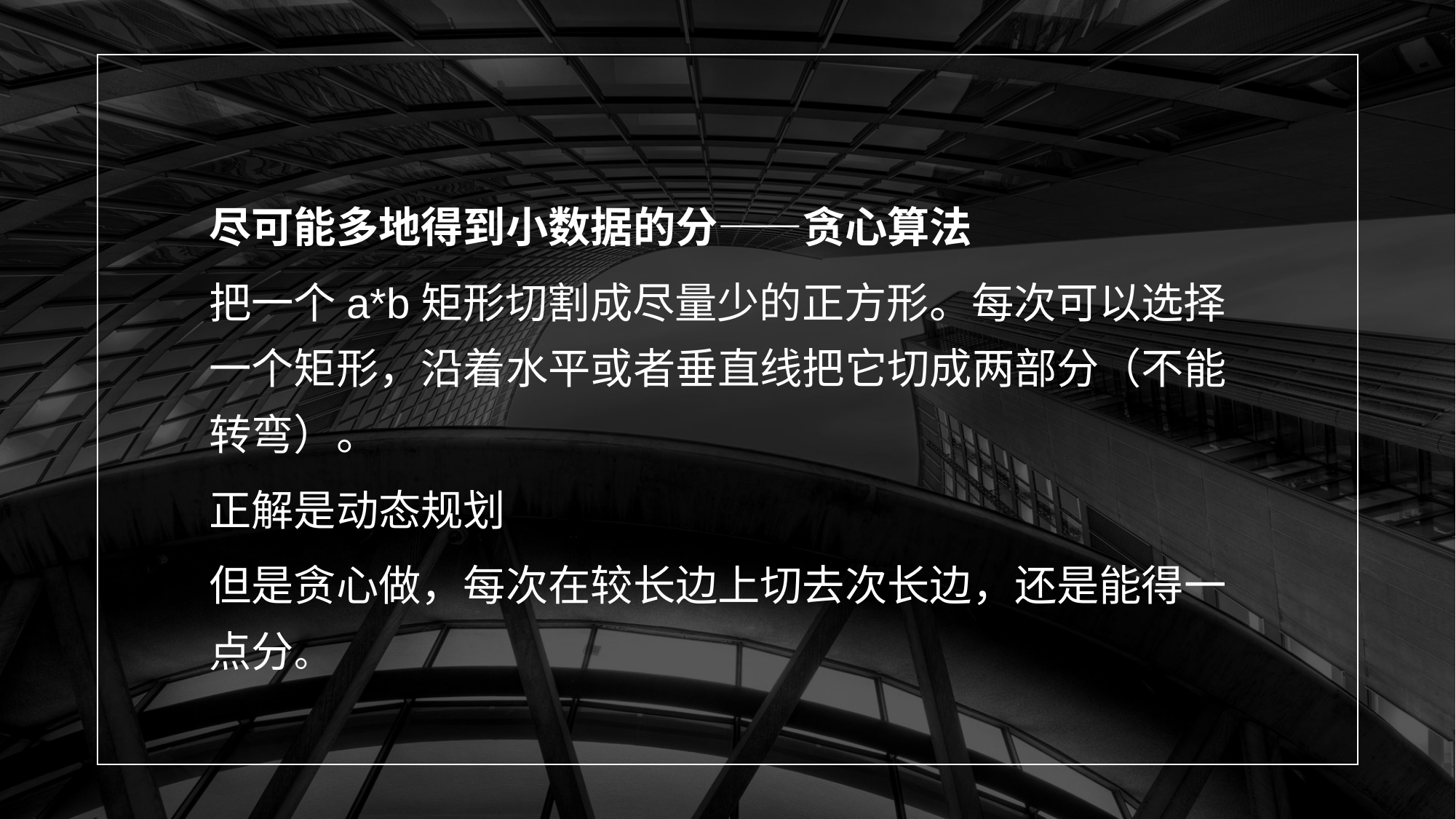

尽可能多地得到小数据的分——贪心算法
把一个a*b矩形切割成尽量少的正方形。每次可以选择一个矩形，沿着水平或者垂直线把它切成两部分（不能转弯）。
正解是动态规划
但是贪心做，每次在较长边上切去次长边，还是能得一点分。